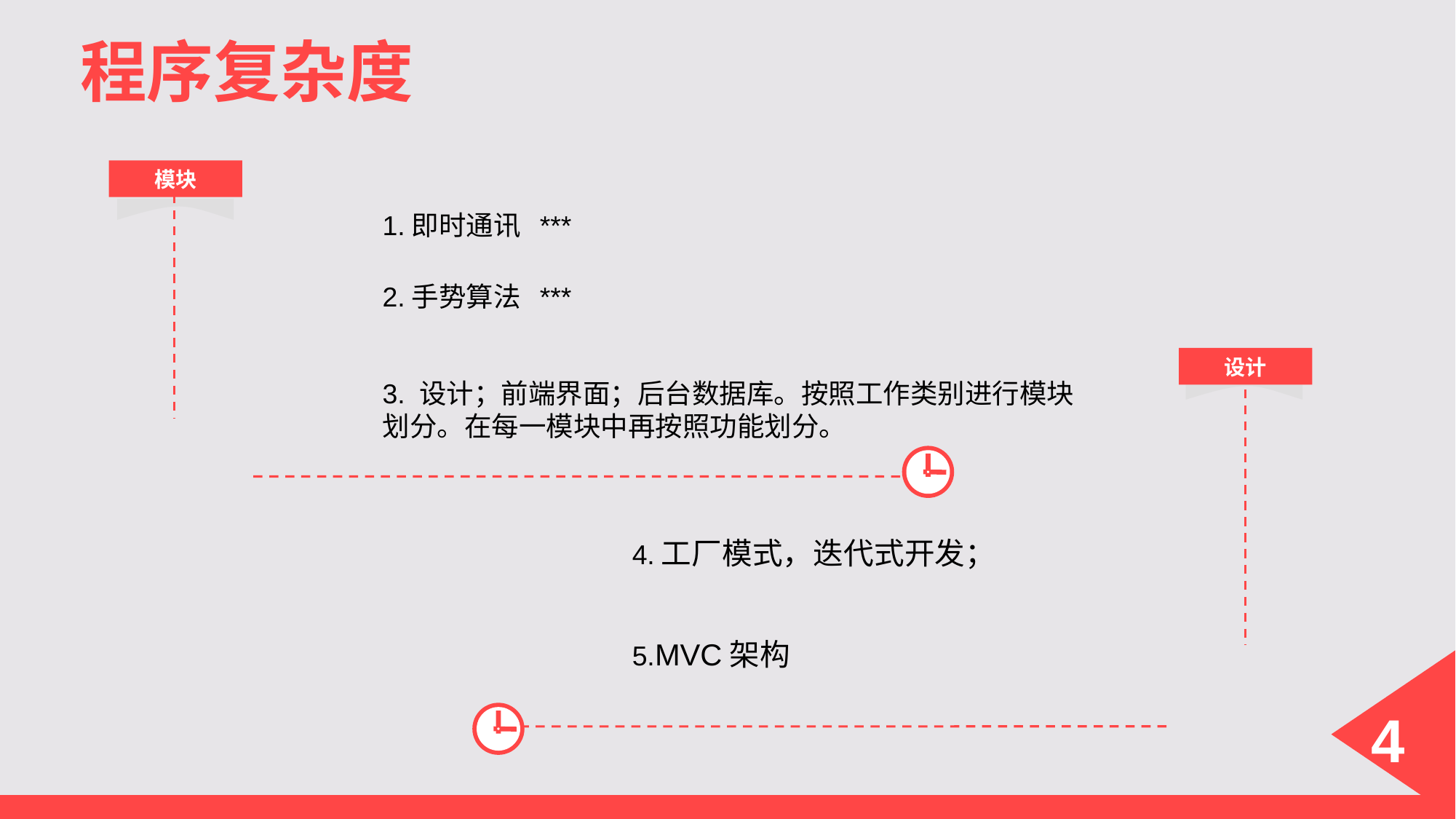

程序复杂度
模块

1.即时通讯  ***
2.手势算法  ***
设计
3. 设计；前端界面；后台数据库。按照工作类别进行模块划分。在每一模块中再按照功能划分。

4.工厂模式，迭代式开发；
5.MVC架构

4